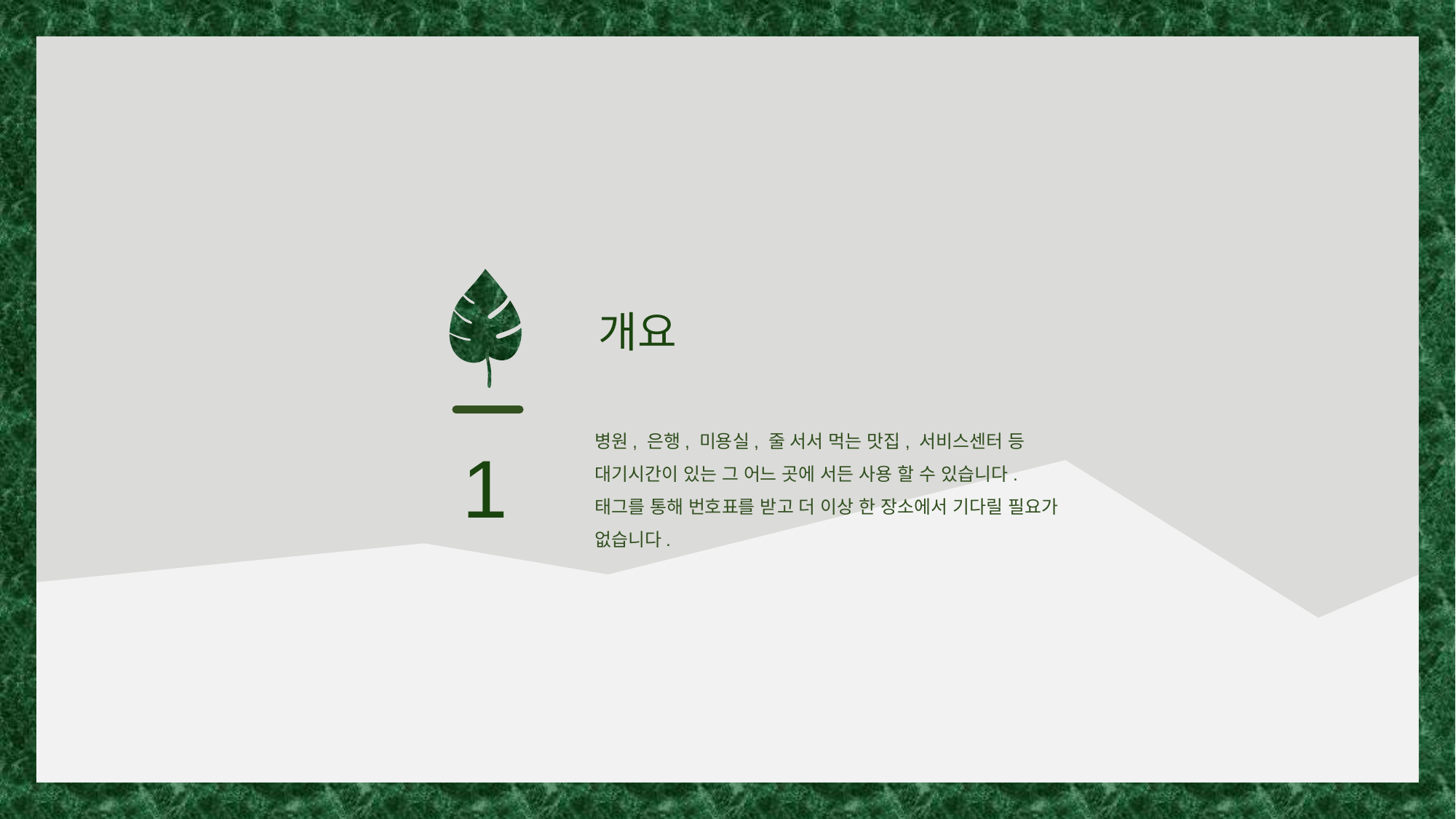

개요
병원, 은행, 미용실, 줄 서서 먹는 맛집, 서비스센터 등
대기시간이 있는 그 어느 곳에 서든 사용 할 수 있습니다.
태그를 통해 번호표를 받고 더 이상 한 장소에서 기다릴 필요가 없습니다.
1